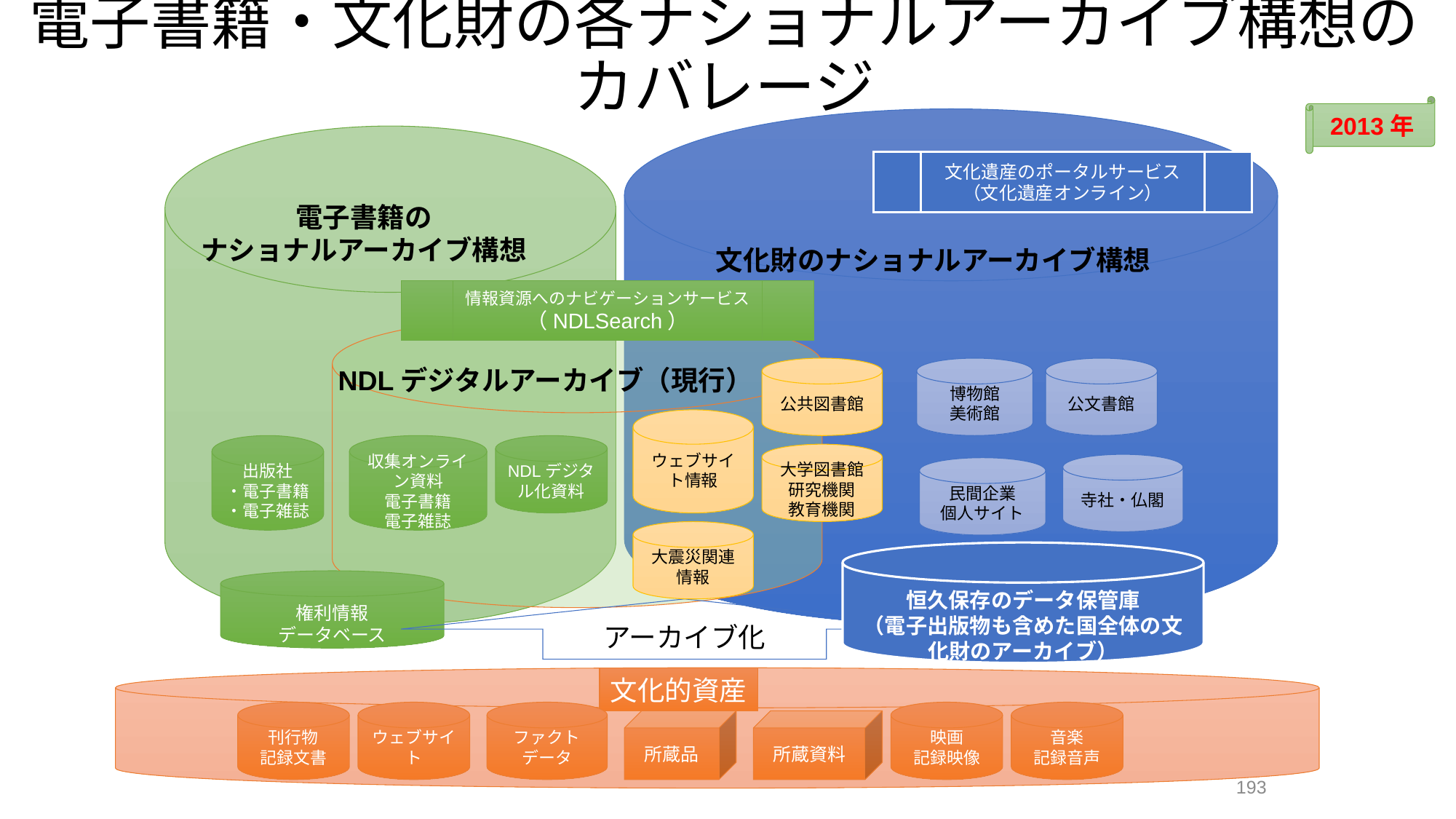

# 電子書籍・文化財の各ナショナルアーカイブ構想のカバレージ
2013年

文化遺産のポータルサービス
（文化遺産オンライン）
電子書籍の
ナショナルアーカイブ構想
文化財のナショナルアーカイブ構想
情報資源へのナビゲーションサービス
（NDLSearch）

公共図書館
博物館
美術館
公文書館
NDLデジタルアーカイブ（現行）

ウェブサイト情報
出版社
・電子書籍
・電子雑誌
収集オンライン資料
電子書籍
電子雑誌
NDLデジタル化資料
大学図書館
研究機関
教育機関
寺社・仏閣
民間企業
個人サイト
大震災関連情報

恒久保存のデータ保管庫
（電子出版物も含めた国全体の文化財のアーカイブ）

権利情報
データベース
アーカイブ化

文化的資産
刊行物
記録文書
ウェブサイト
ファクトデータ
映画
記録映像
音楽
記録音声
所蔵品
所蔵資料
193